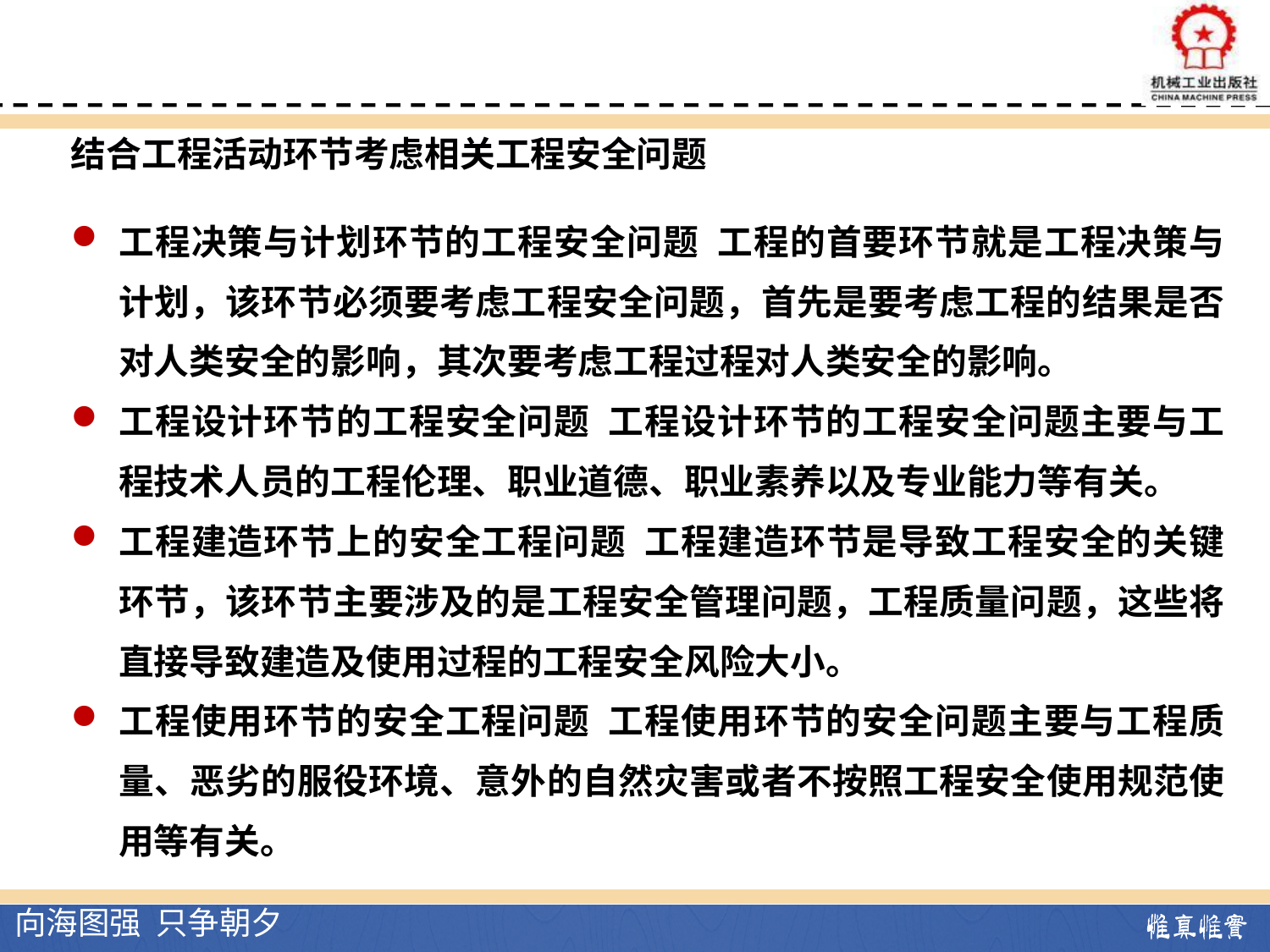

结合工程活动环节考虑相关工程安全问题
工程决策与计划环节的工程安全问题  工程的首要环节就是工程决策与计划，该环节必须要考虑工程安全问题，首先是要考虑工程的结果是否对人类安全的影响，其次要考虑工程过程对人类安全的影响。
工程设计环节的工程安全问题  工程设计环节的工程安全问题主要与工程技术人员的工程伦理、职业道德、职业素养以及专业能力等有关。
工程建造环节上的安全工程问题  工程建造环节是导致工程安全的关键环节，该环节主要涉及的是工程安全管理问题，工程质量问题，这些将直接导致建造及使用过程的工程安全风险大小。
工程使用环节的安全工程问题  工程使用环节的安全问题主要与工程质量、恶劣的服役环境、意外的自然灾害或者不按照工程安全使用规范使用等有关。